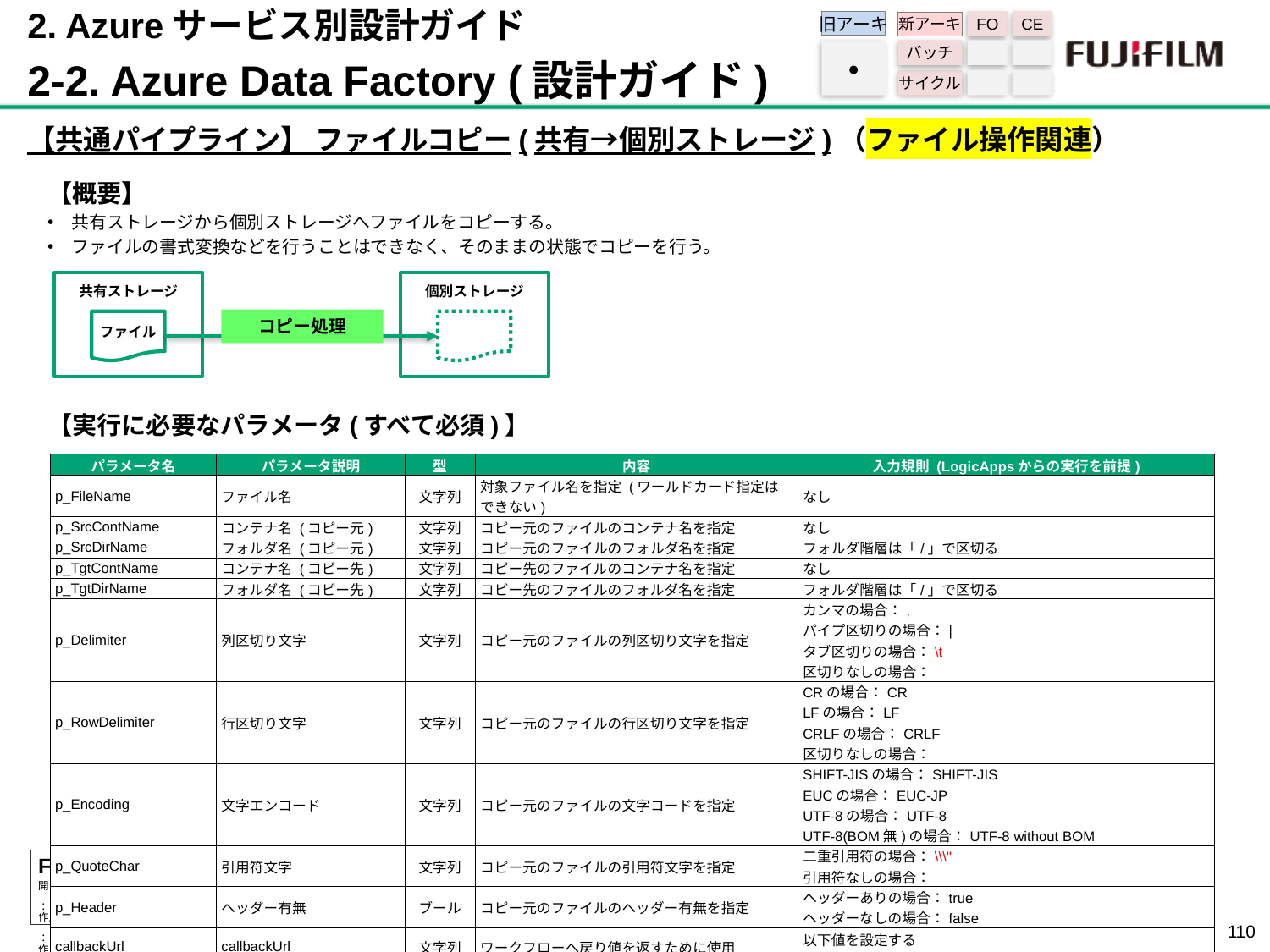

2. Azureサービス別設計ガイド
2-2. Azure Data Factory (設計ガイド)
旧アーキ
FO
CE
新アーキ
バッチ

サイクル

●
【共通パイプライン】 ファイルコピー(共有→個別ストレージ)（ファイル操作関連）
【概要】
共有ストレージから個別ストレージへファイルをコピーする。
ファイルの書式変換などを行うことはできなく、そのままの状態でコピーを行う。

【実行に必要なパラメータ(すべて必須)】
共有ストレージ

個別ストレージ

コピー処理
ファイル

| パラメータ名 | パラメータ説明 | 型 | 内容 | 入力規則 (LogicAppsからの実行を前提) |
| --- | --- | --- | --- | --- |
| p\_FileName | ファイル名 | 文字列 | 対象ファイル名を指定 (ワールドカード指定はできない) | なし |
| p\_SrcContName | コンテナ名 (コピー元) | 文字列 | コピー元のファイルのコンテナ名を指定 | なし |
| p\_SrcDirName | フォルダ名 (コピー元) | 文字列 | コピー元のファイルのフォルダ名を指定 | フォルダ階層は「/」で区切る |
| p\_TgtContName | コンテナ名 (コピー先) | 文字列 | コピー先のファイルのコンテナ名を指定 | なし |
| p\_TgtDirName | フォルダ名 (コピー先) | 文字列 | コピー先のファイルのフォルダ名を指定 | フォルダ階層は「/」で区切る |
| p\_Delimiter | 列区切り文字 | 文字列 | コピー元のファイルの列区切り文字を指定 | カンマの場合：, パイプ区切りの場合：| タブ区切りの場合：\t 区切りなしの場合： |
| p\_RowDelimiter | 行区切り文字 | 文字列 | コピー元のファイルの行区切り文字を指定 | CRの場合：CR LFの場合：LF CRLFの場合：CRLF 区切りなしの場合： |
| p\_Encoding | 文字エンコード | 文字列 | コピー元のファイルの文字コードを指定 | SHIFT-JISの場合：SHIFT-JIS EUCの場合：EUC-JP UTF-8の場合：UTF-8 UTF-8(BOM無)の場合：UTF-8 without BOM |
| p\_QuoteChar | 引用符文字 | 文字列 | コピー元のファイルの引用符文字を指定 | 二重引用符の場合：\\\" 引用符なしの場合： |
| p\_Header | ヘッダー有無 | ブール | コピー元のファイルのヘッダー有無を指定 | ヘッダーありの場合：true ヘッダーなしの場合：false |
| callbackUrl | callbackUrl | 文字列 | ワークフローへ戻り値を返すために使用 | 以下値を設定する <callbackUrlParameter> |
110